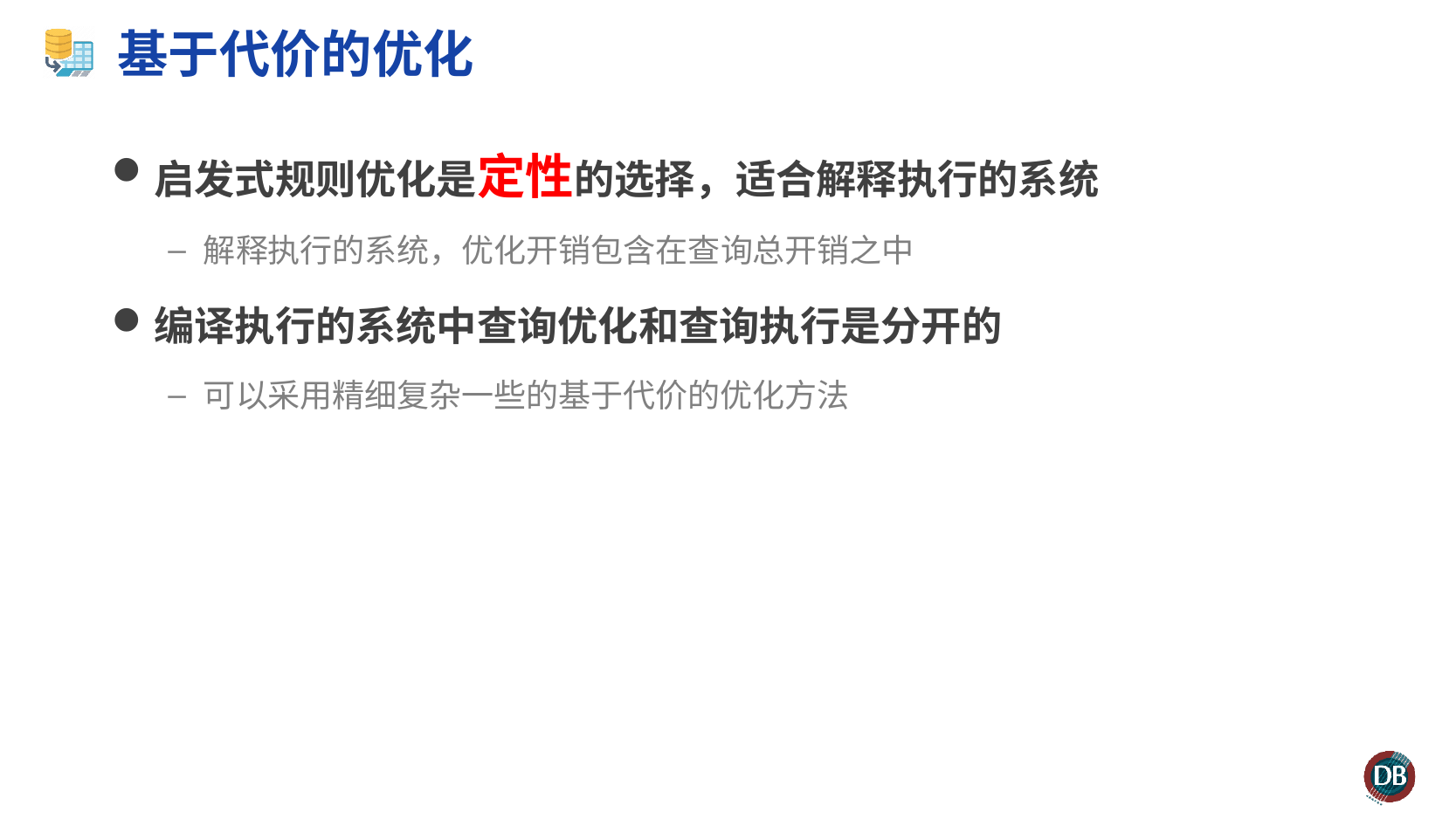

# 基于代价的优化
启发式规则优化是定性的选择，适合解释执行的系统
解释执行的系统，优化开销包含在查询总开销之中
编译执行的系统中查询优化和查询执行是分开的
可以采用精细复杂一些的基于代价的优化方法